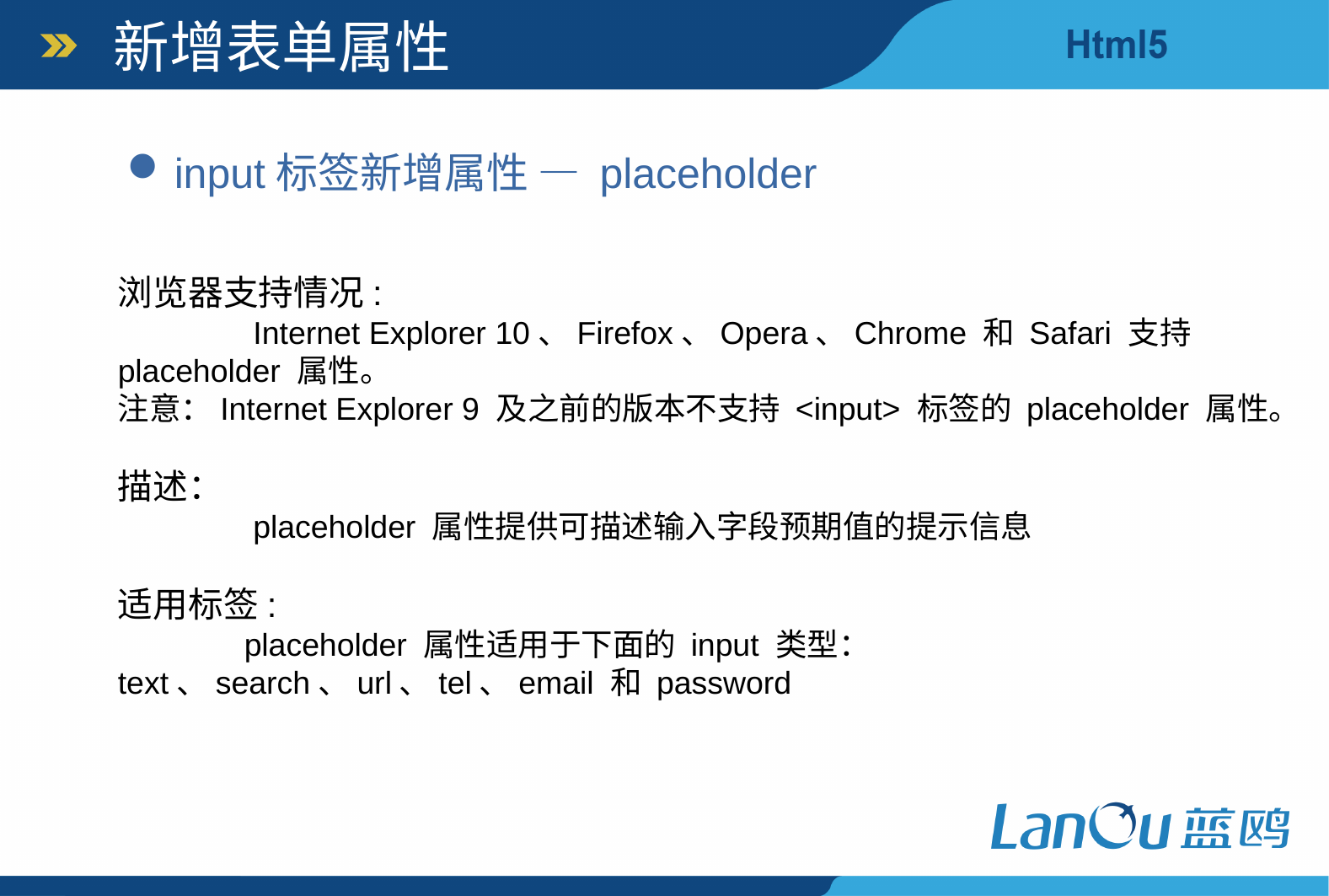

新增表单属性
input标签新增属性 — placeholder

浏览器支持情况:
	 Internet Explorer 10、Firefox、Opera、Chrome 和 Safari 支持 placeholder 属性。
注意：Internet Explorer 9 及之前的版本不支持 <input> 标签的 placeholder 属性。

描述：
	 placeholder 属性提供可描述输入字段预期值的提示信息

适用标签:
	placeholder 属性适用于下面的 input 类型：text、search、url、tel、email 和 password